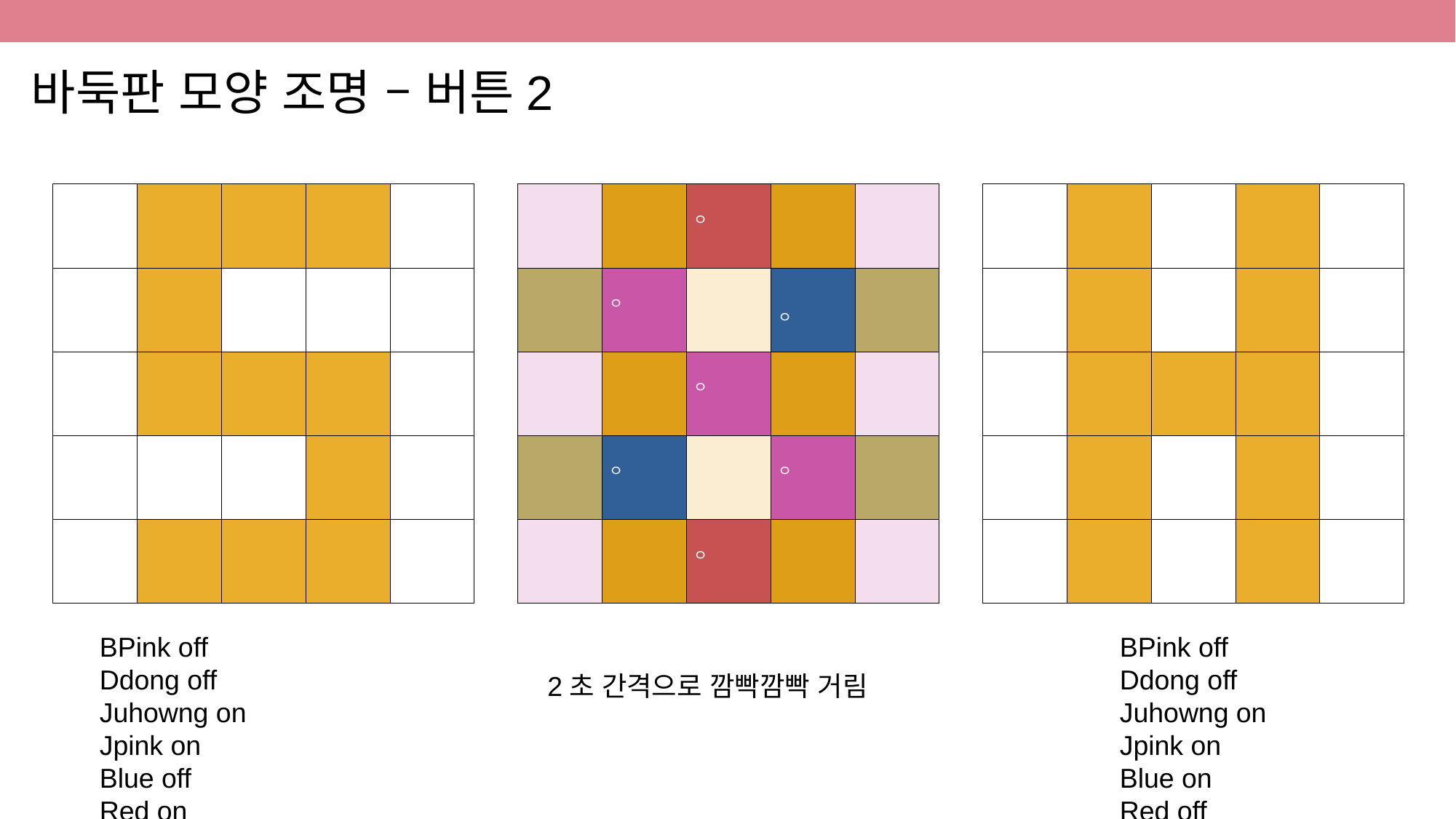

바둑판 모양 조명 – 버튼2
|  |  | ㅇ |  |  |
| --- | --- | --- | --- | --- |
|  | ㅇ |  | ㅇ |  |
|  |  | ㅇ |  |  |
|  | ㅇ |  | ㅇ |  |
|  |  | ㅇ |  |  |
|  |  |  |  |  |
| --- | --- | --- | --- | --- |
|  |  |  |  |  |
|  |  |  |  |  |
|  |  |  |  |  |
|  |  |  |  |  |
|  |  |  |  |  |
| --- | --- | --- | --- | --- |
|  |  |  |  |  |
|  |  |  |  |  |
|  |  |  |  |  |
|  |  |  |  |  |
BPink off
Ddong off
Juhowng on
Jpink on
Blue off
Red on
Yellow off

BPink off
Ddong off
Juhowng on
Jpink on
Blue on
Red off
Yellow off

2초 간격으로 깜빡깜빡 거림